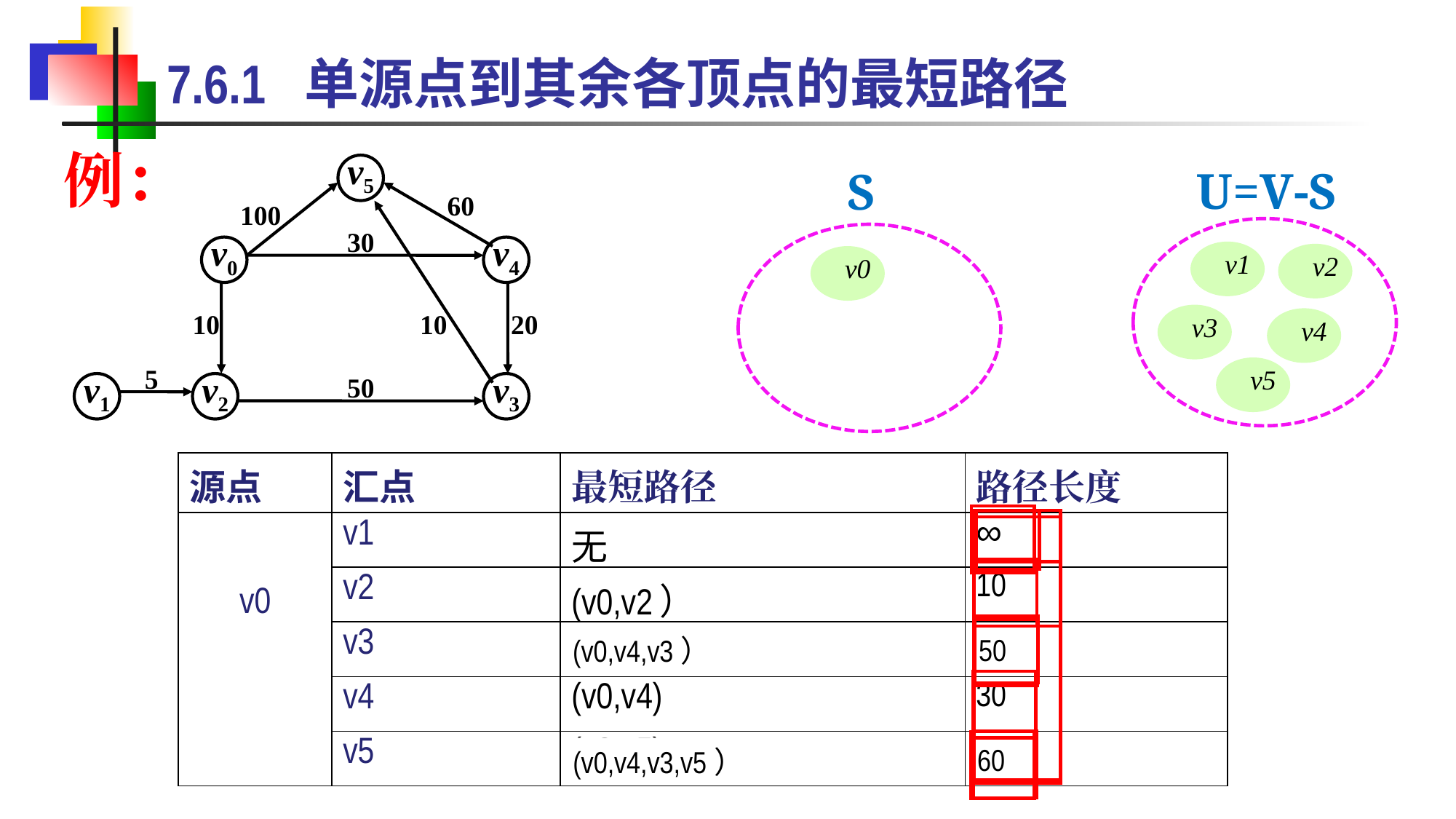

7.6.1  单源点到其余各顶点的最短路径
例：
v5

60
100

30
v0
v4

10
10
20
5
v1
v2
50
v3

U=V-S

S

v1

v2

v0

v3

v4

v5
| 源点 | 汇点 | 最短路径 | 路径长度 |
| --- | --- | --- | --- |
| v0 | v1 | 无 | ∞ |
|  | v2 | (v0,v2） | 10 |
|  | v3 | 无 | ∞ |
|  | v4 | (v0,v4) | 30 |
|  | v5 | (v0,v5) | 100 |

60
50
(v0,v2,v3）
(v0,v4,v3）

60
90
(v0,v4,v5）
(v0,v4,v3,v5）